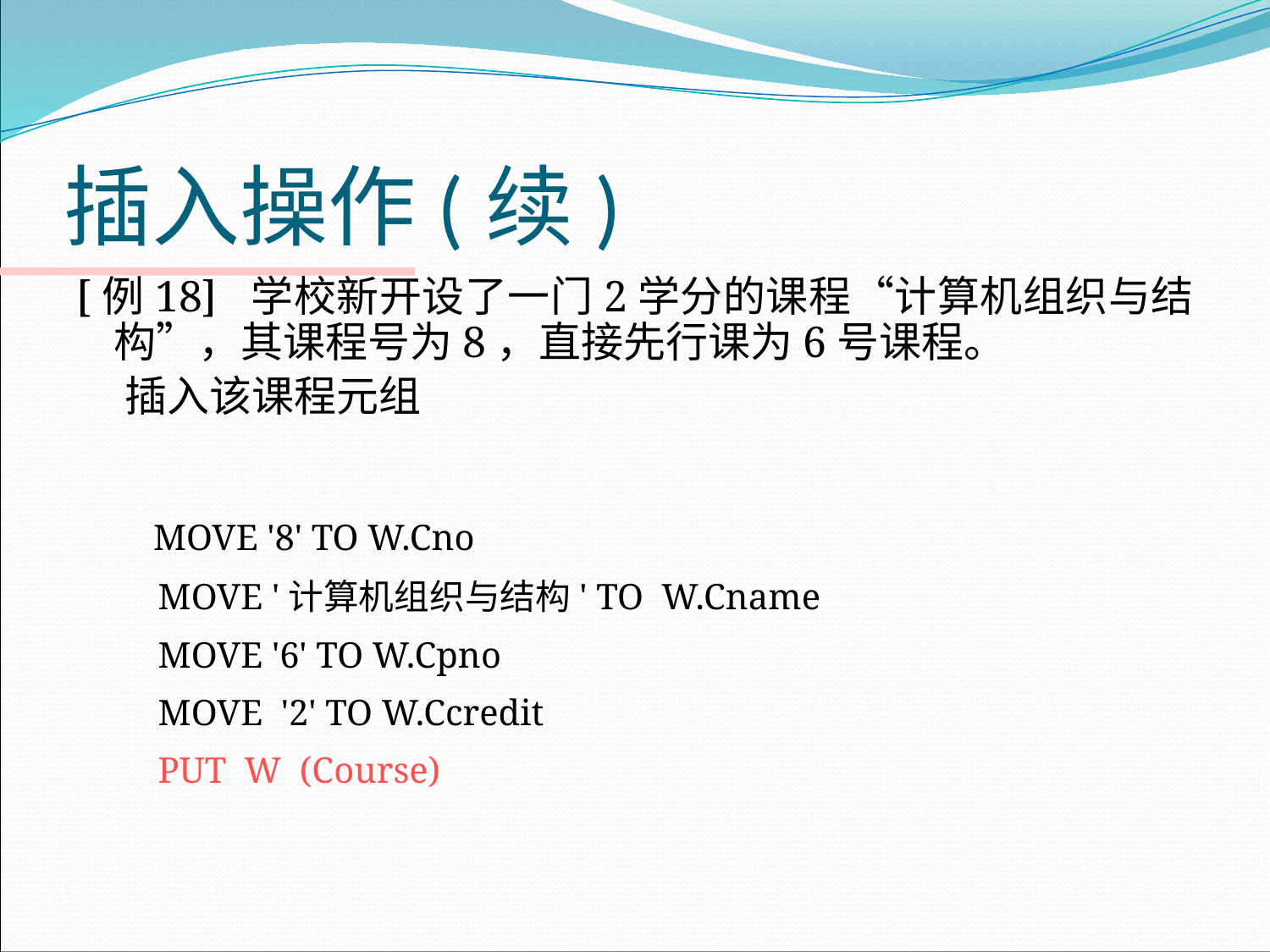

# 插入操作(续)
[例18]  学校新开设了一门2学分的课程“计算机组织与结构”，其课程号为8，直接先行课为6号课程。
    插入该课程元组

       MOVE '8' TO W.Cno
         MOVE '计算机组织与结构' TO  W.Cname
         MOVE '6' TO W.Cpno
         MOVE  '2' TO W.Ccredit
         PUT  W  (Course)

220